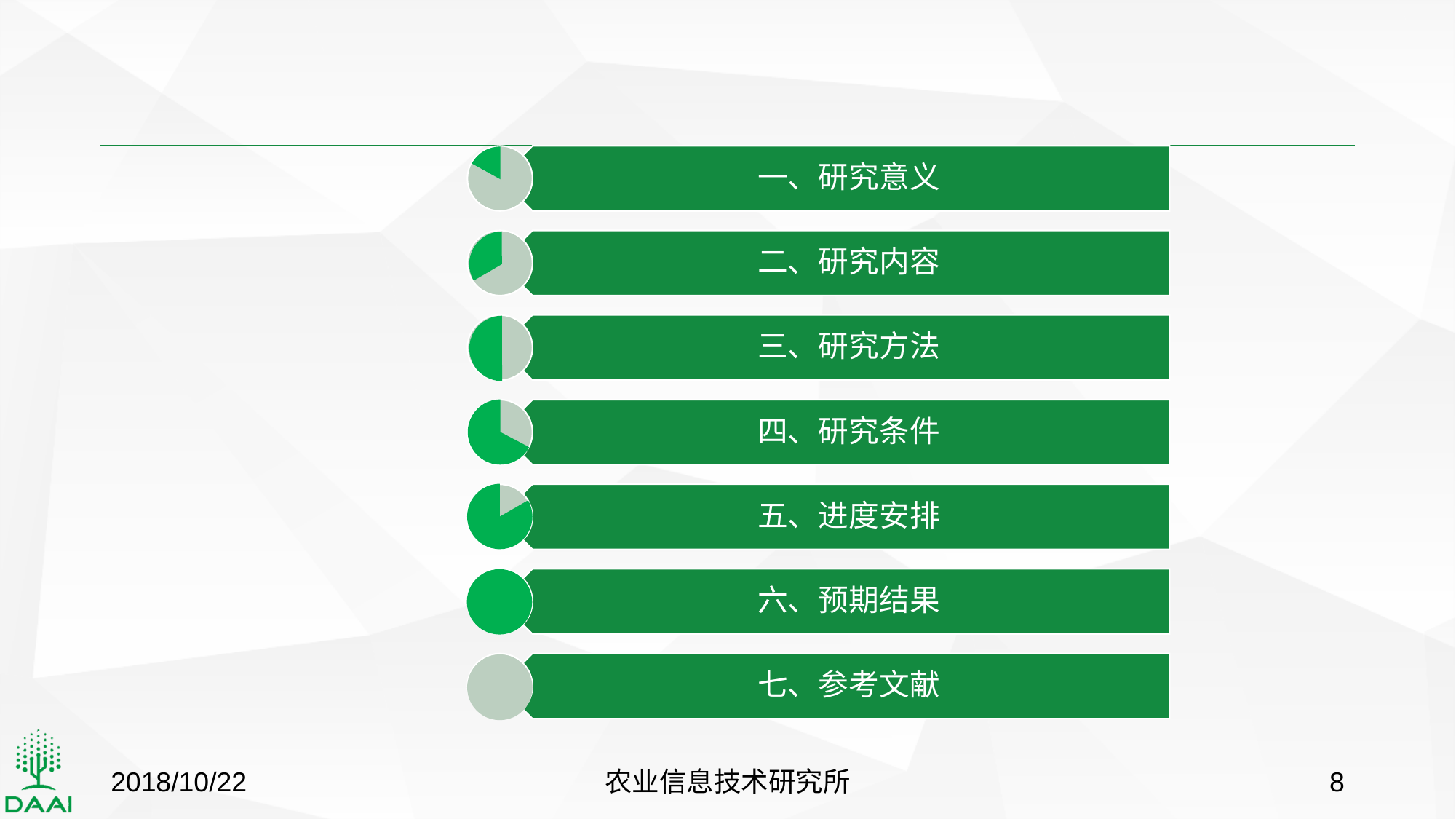

一、研究意义

二、研究内容

三、研究方法

四、研究条件

五、进度安排

六、预期结果

七、参考文献

2018/10/22
农业信息技术研究所
8